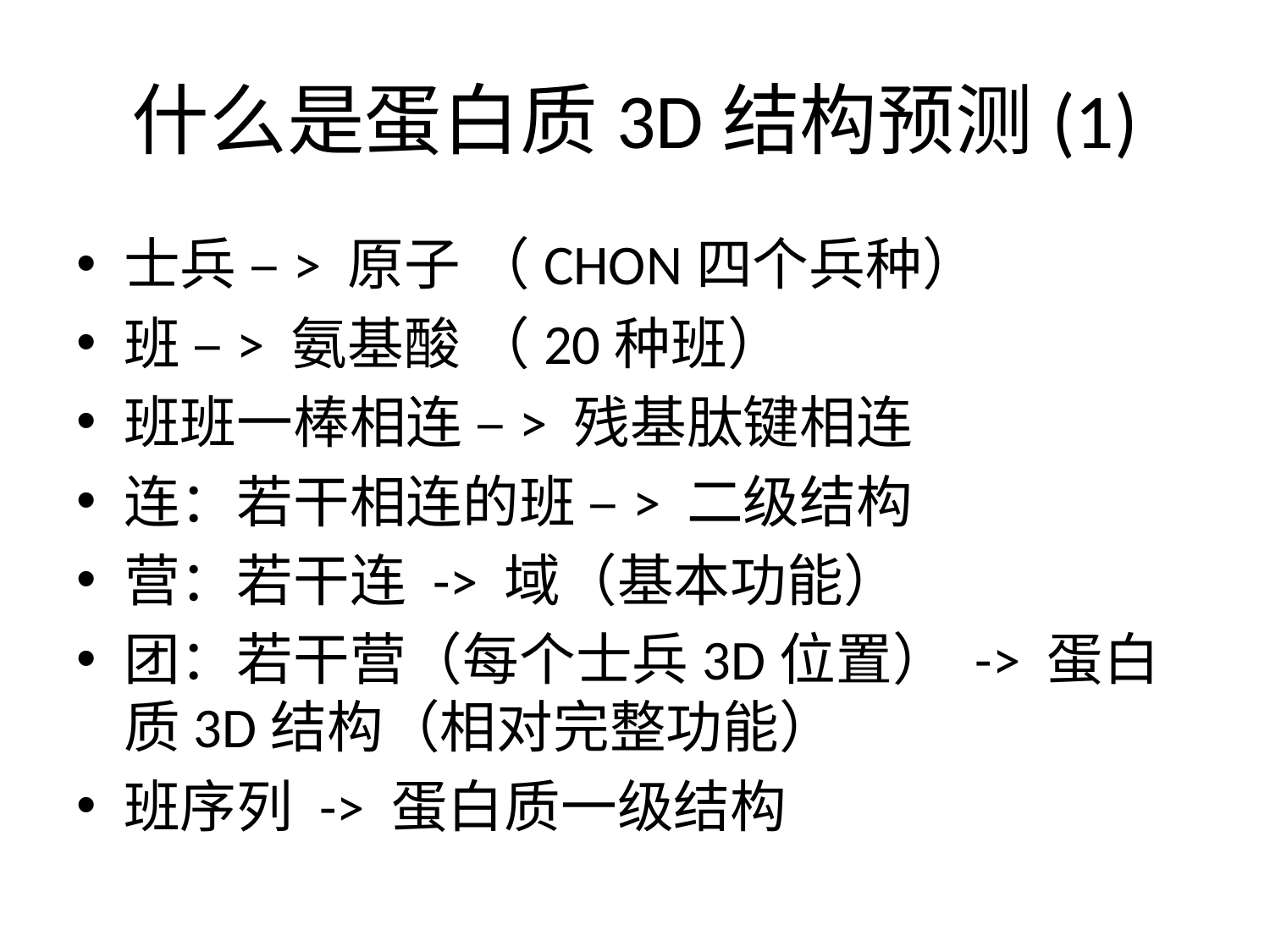

# 什么是蛋白质3D结构预测(1)
士兵 –> 原子 （CHON四个兵种）
班 –> 氨基酸 （20种班）
班班一棒相连 –> 残基肽键相连
连：若干相连的班 –> 二级结构
营：若干连 -> 域（基本功能）
团：若干营（每个士兵3D位置） -> 蛋白质3D结构（相对完整功能）
班序列 -> 蛋白质一级结构